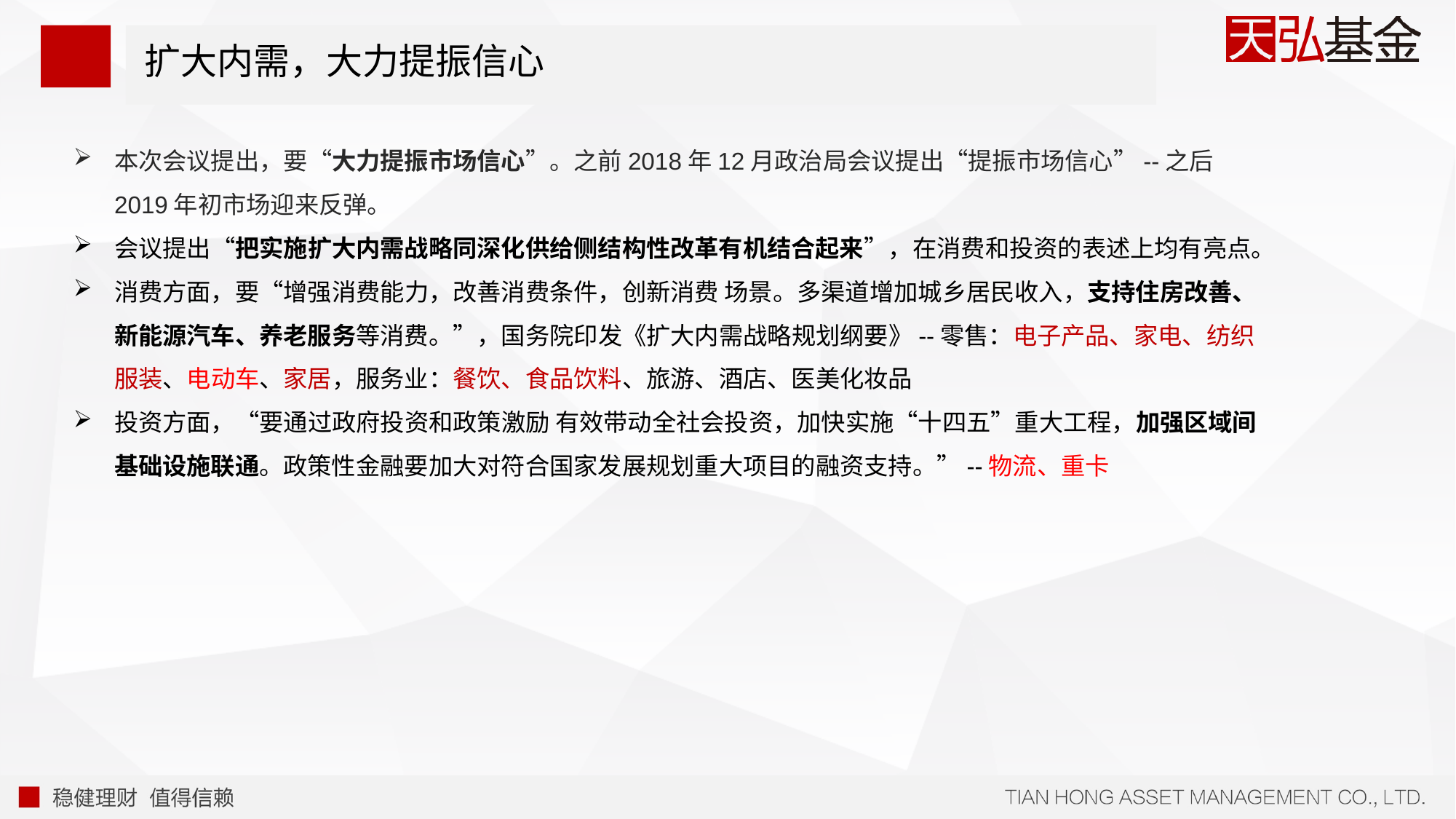

# 扩大内需，大力提振信心
本次会议提出，要“大力提振市场信心”。之前2018年12月政治局会议提出“提振市场信心”--之后2019年初市场迎来反弹。
会议提出“把实施扩大内需战略同深化供给侧结构性改革有机结合起来”，在消费和投资的表述上均有亮点。
消费方面，要“增强消费能力，改善消费条件，创新消费 场景。多渠道增加城乡居民收入，支持住房改善、新能源汽车、养老服务等消费。”，国务院印发《扩大内需战略规划纲要》--零售：电子产品、家电、纺织服装、电动车、家居，服务业：餐饮、食品饮料、旅游、酒店、医美化妆品
投资方面，“要通过政府投资和政策激励 有效带动全社会投资，加快实施“十四五”重大工程，加强区域间基础设施联通。政策性金融要加大对符合国家发展规划重大项目的融资支持。”--物流、重卡